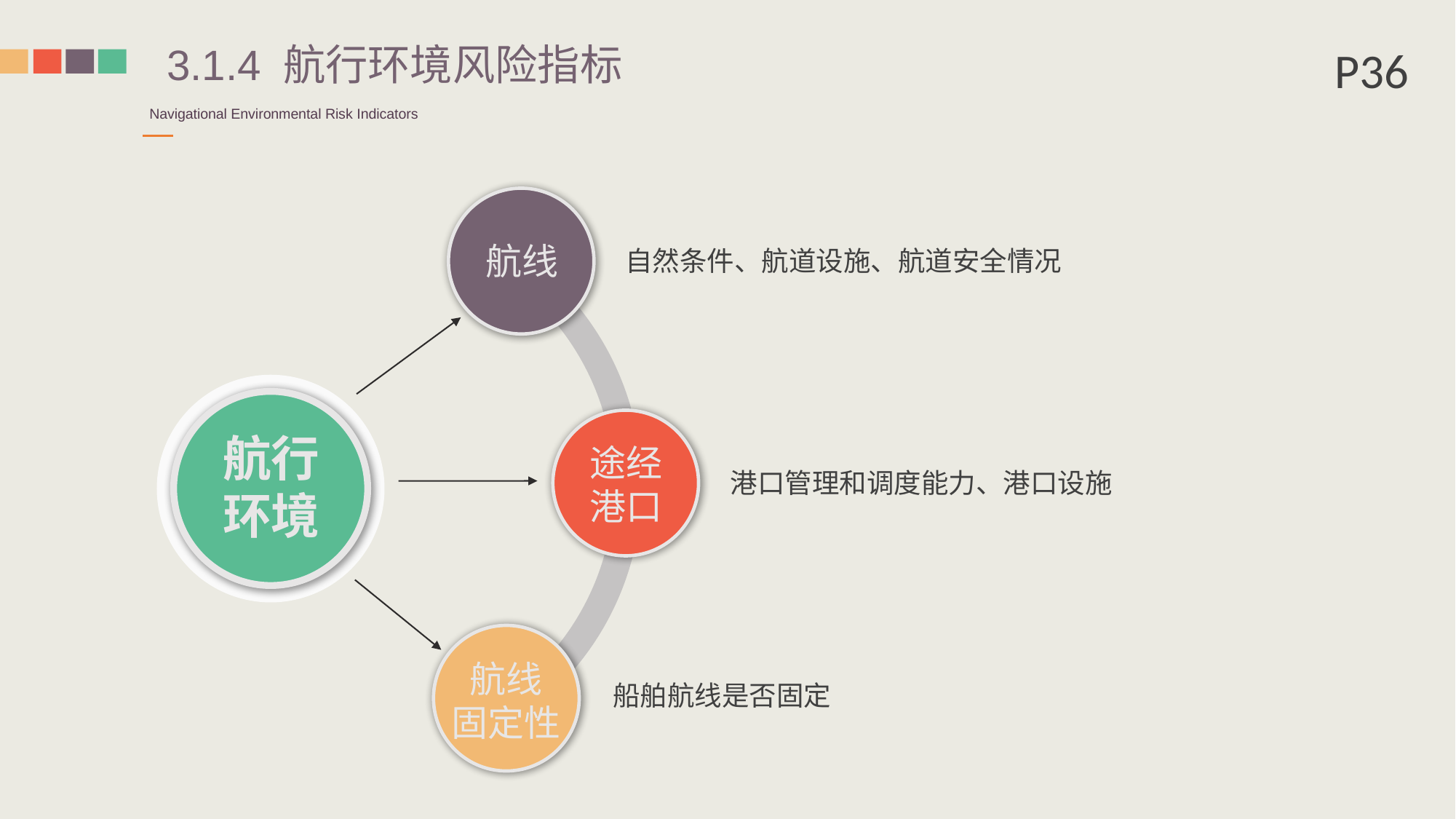

P36
3.1.4 航行环境风险指标
Navigational Environmental Risk Indicators

航线
自然条件、航道设施、航道安全情况

航行环境

途经港口
港口管理和调度能力、港口设施

航线
固定性
船舶航线是否固定